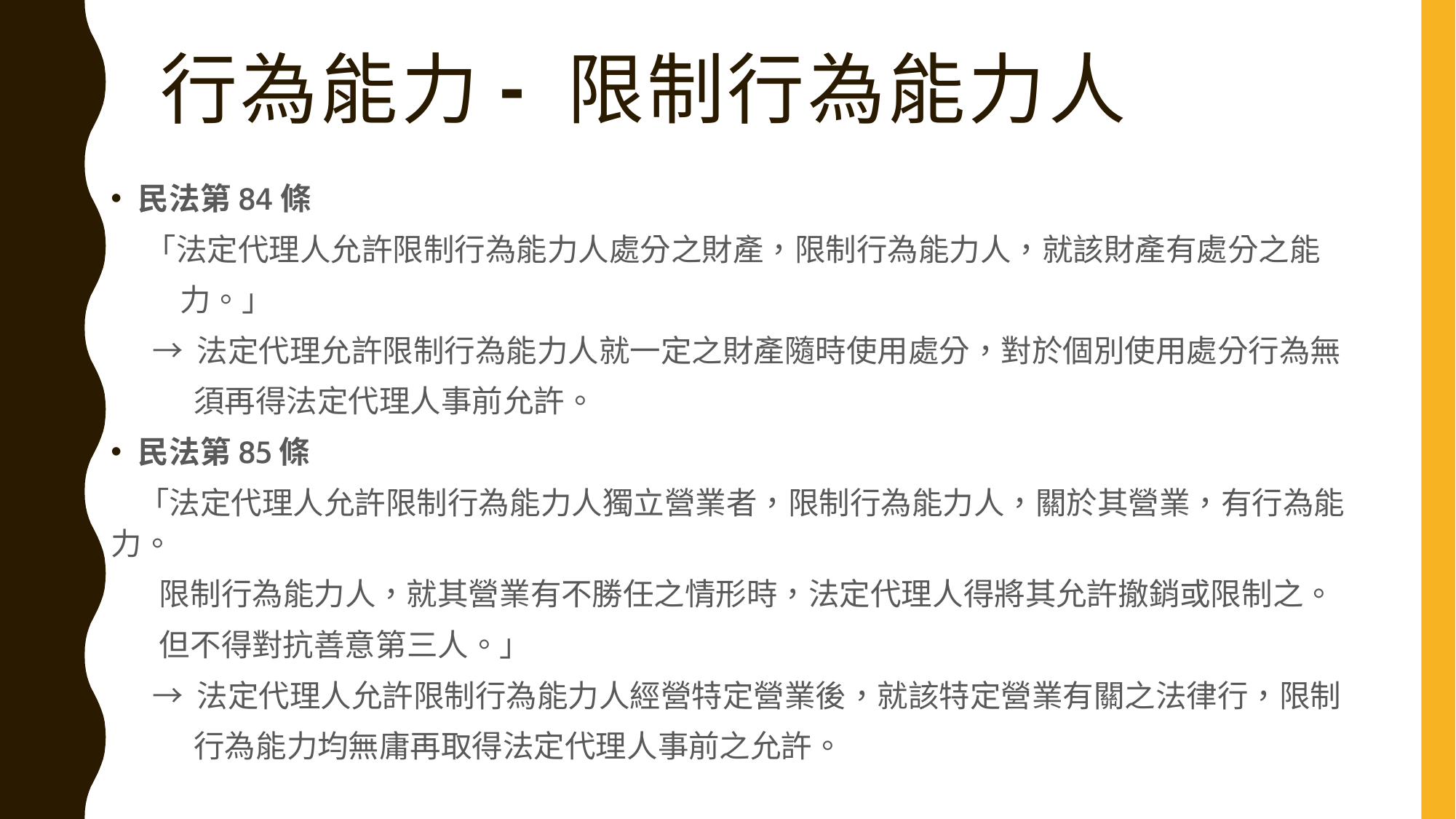

# 行為能力- 限制行為能力人
民法第84條
    「法定代理人允許限制行為能力人處分之財產，限制行為能力人，就該財產有處分之能
         力。」
      → 法定代理允許限制行為能力人就一定之財產隨時使用處分，對於個別使用處分行為無
           須再得法定代理人事前允許。
民法第85條
   「法定代理人允許限制行為能力人獨立營業者，限制行為能力人，關於其營業，有行為能力。
      限制行為能力人，就其營業有不勝任之情形時，法定代理人得將其允許撤銷或限制之。
      但不得對抗善意第三人。」
      → 法定代理人允許限制行為能力人經營特定營業後，就該特定營業有關之法律行，限制
           行為能力均無庸再取得法定代理人事前之允許。